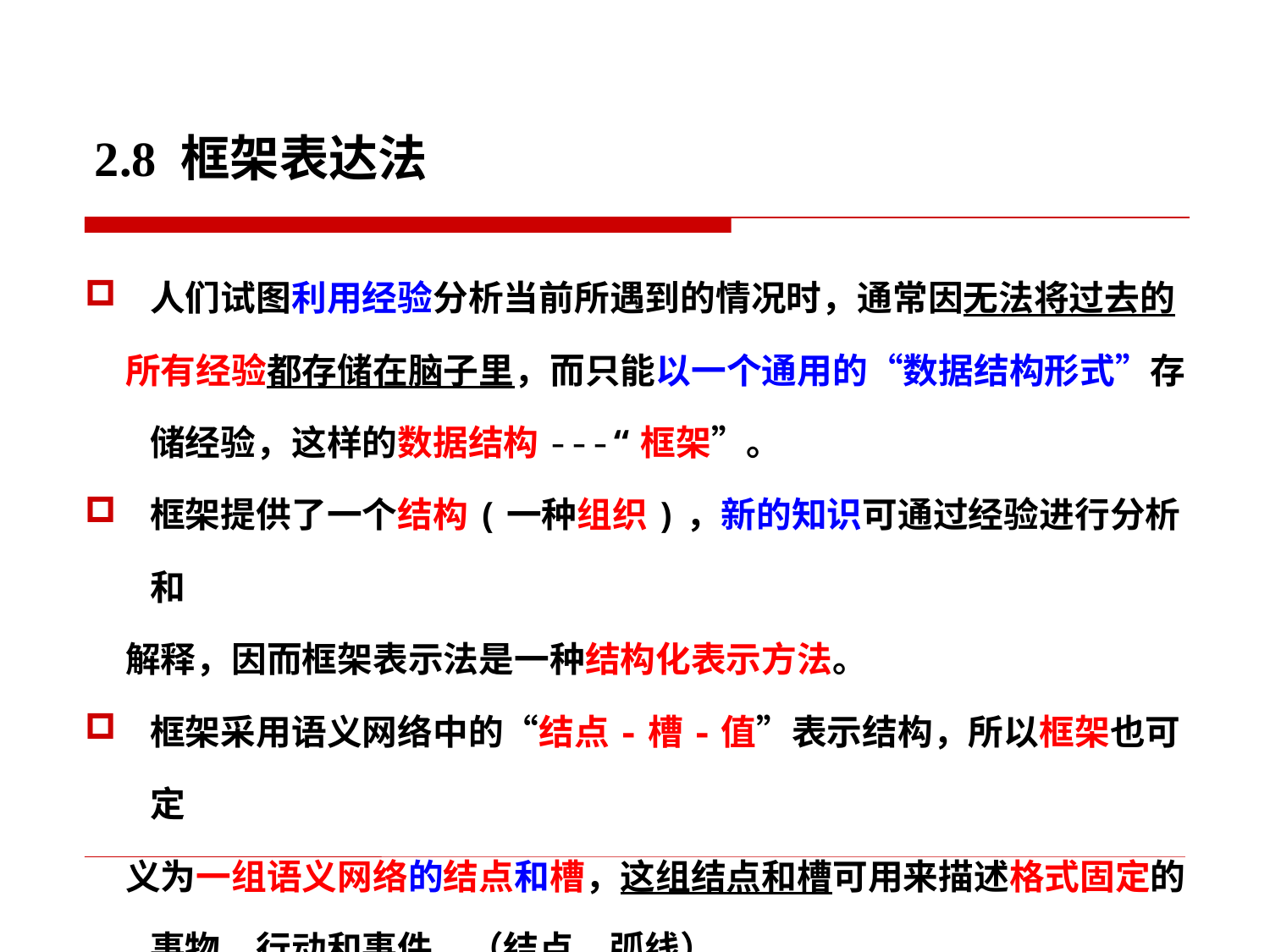

# 2.8 框架表达法
人们试图利用经验分析当前所遇到的情况时，通常因无法将过去的
    所有经验都存储在脑子里，而只能以一个通用的“数据结构形式”存储经验，这样的数据结构---“框架”。
框架提供了一个结构(一种组织)，新的知识可通过经验进行分析和
    解释，因而框架表示法是一种结构化表示方法。
框架采用语义网络中的“结点-槽-值”表示结构，所以框架也可定
    义为一组语义网络的结点和槽，这组结点和槽可用来描述格式固定的事物、行动和事件。（结点、弧线）